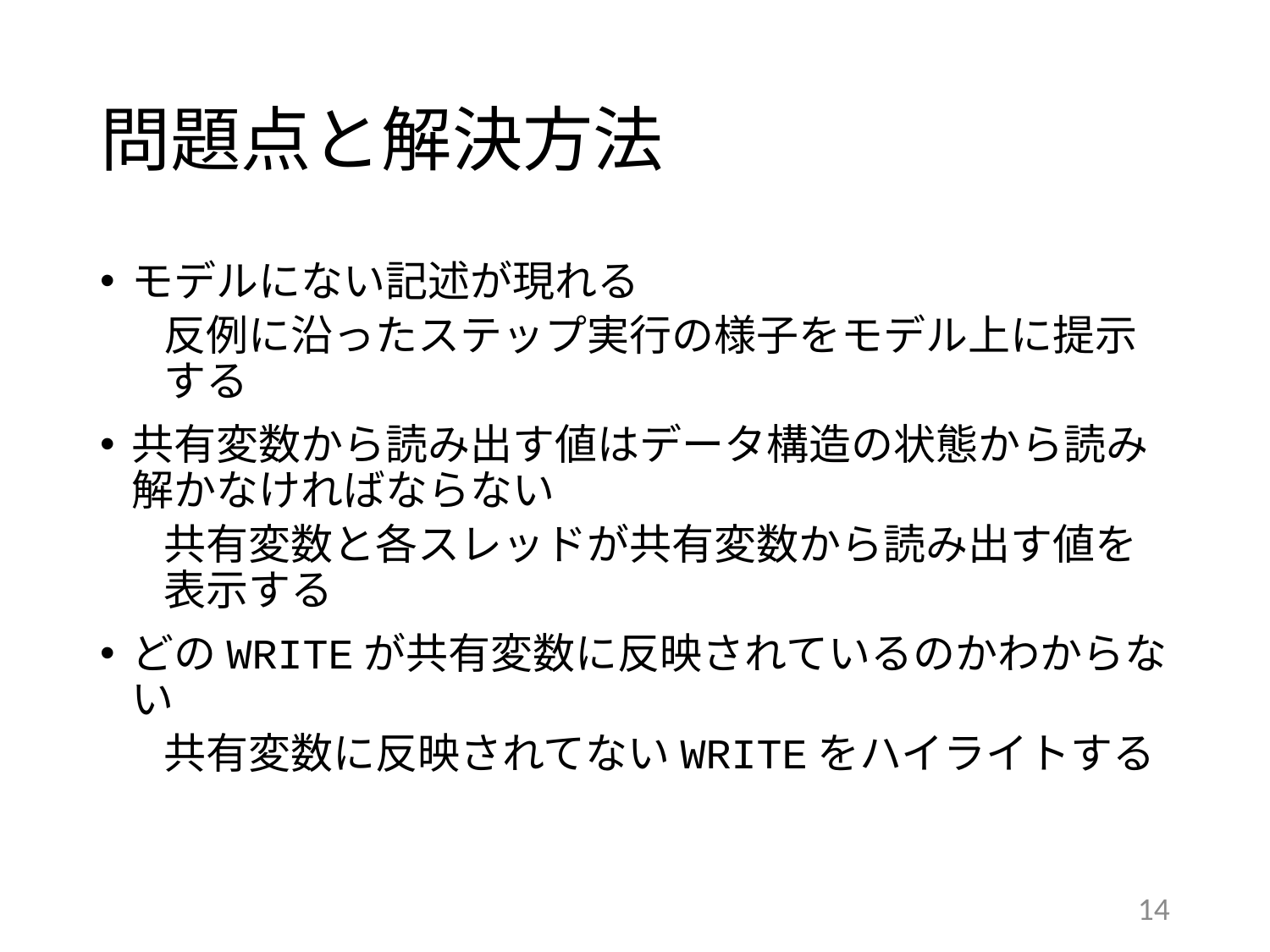

# 問題点と解決方法
モデルにない記述が現れる
反例に沿ったステップ実行の様子をモデル上に提示する
共有変数から読み出す値はデータ構造の状態から読み解かなければならない
共有変数と各スレッドが共有変数から読み出す値を表示する
どのWRITEが共有変数に反映されているのかわからない
共有変数に反映されてないWRITEをハイライトする

14